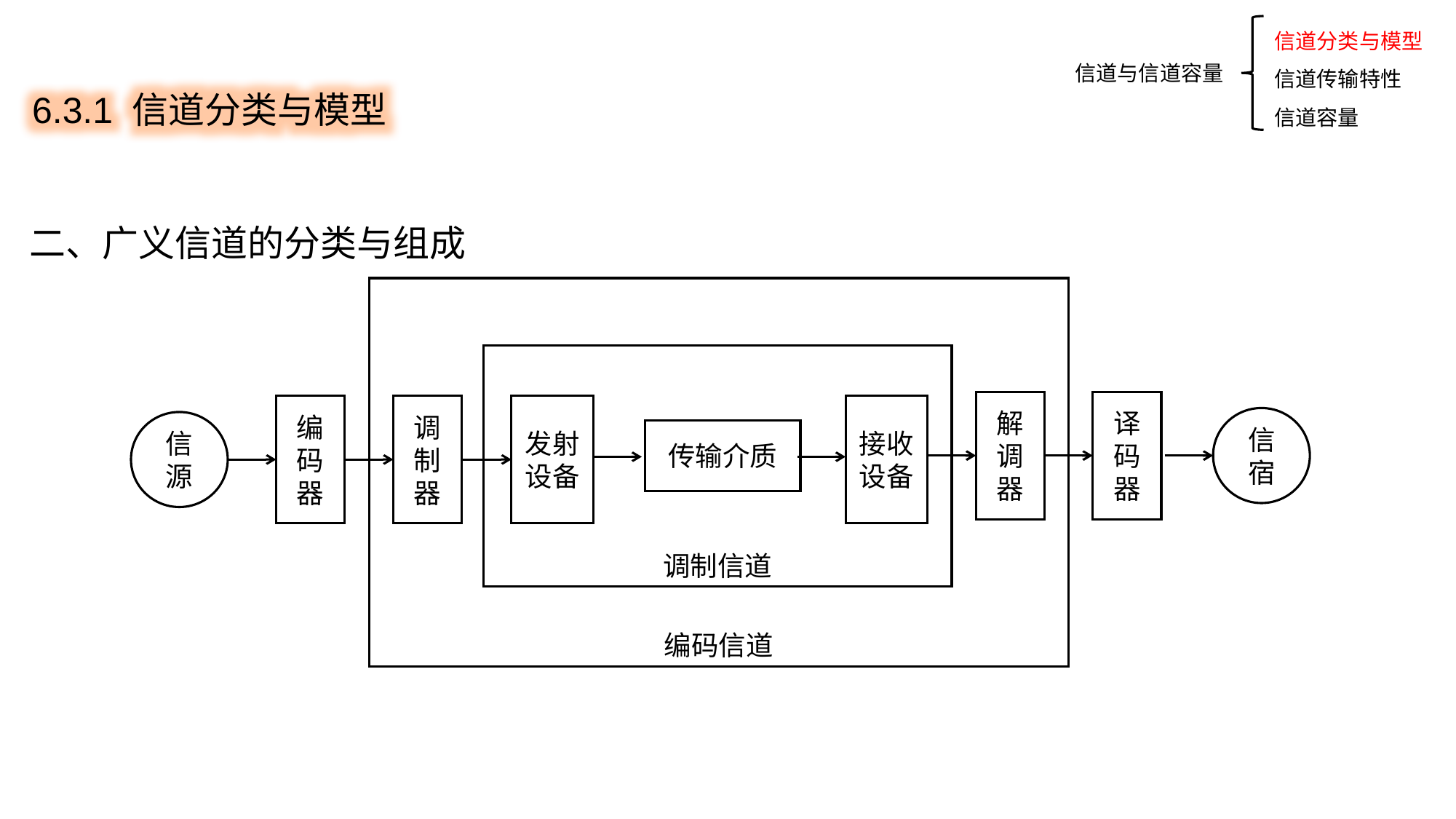

信道分类与模型
信道传输特性
信道容量

6.3.1 信道分类与模型
信道与信道容量
二、广义信道的分类与组成
编码信道
调制信道
译码器
解调器
调制器
编码器
发射设备
接收设备
信宿
信源
传输介质